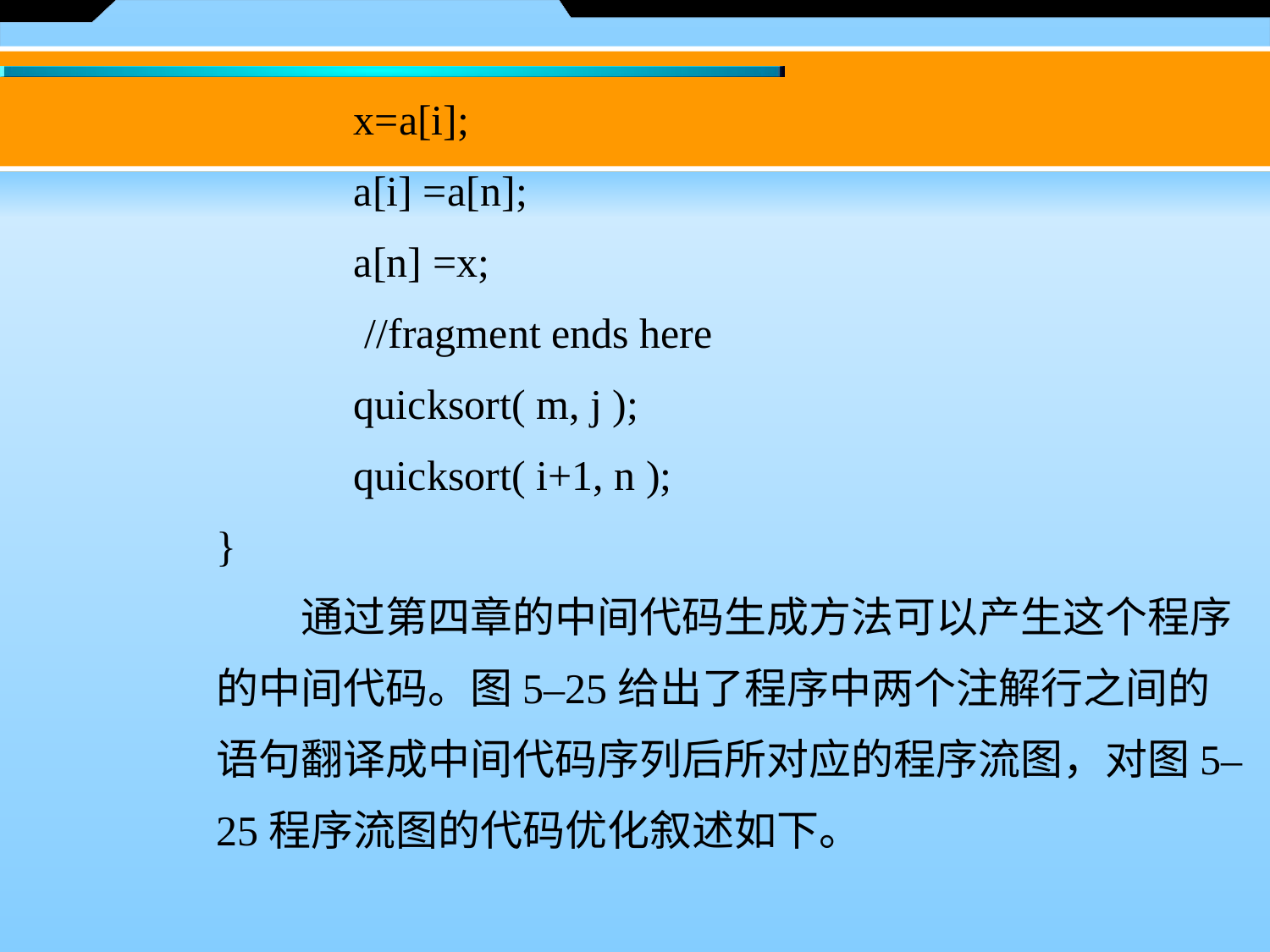

x=a[i];
             a[i] =a[n];
             a[n] =x;
              //fragment ends here
             quicksort( m, j );
             quicksort( i+1, n );
}
　　通过第四章的中间代码生成方法可以产生这个程序的中间代码。图5–25给出了程序中两个注解行之间的语句翻译成中间代码序列后所对应的程序流图，对图5–25程序流图的代码优化叙述如下。